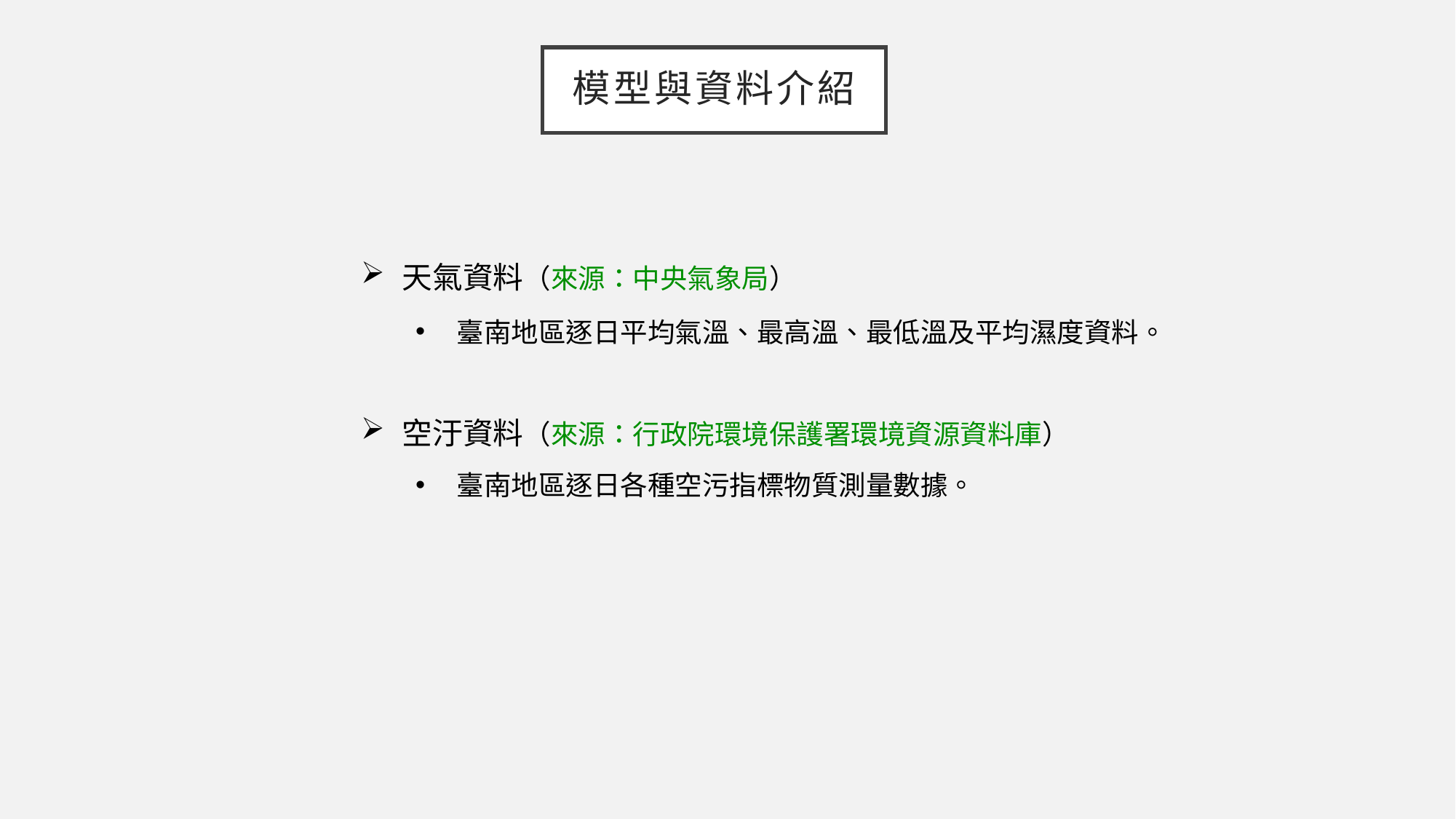

# 模型與資料介紹
天氣資料（來源：中央氣象局）
臺南地區逐日平均氣溫、最高溫、最低溫及平均濕度資料。

空汙資料（來源：行政院環境保護署環境資源資料庫）
臺南地區逐日各種空污指標物質測量數據。